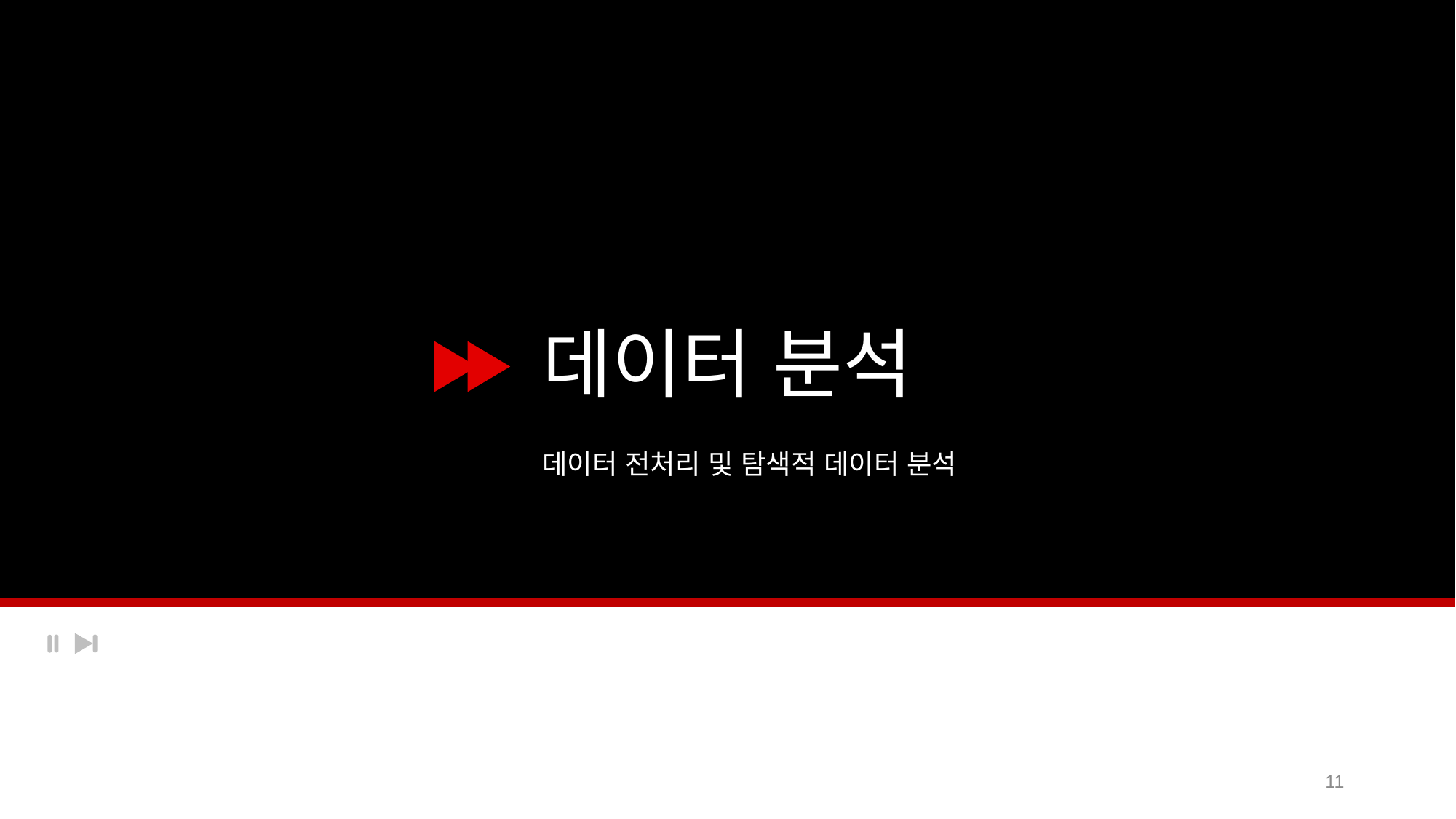

데이터 분석

데이터 전처리 및 탐색적 데이터 분석

11